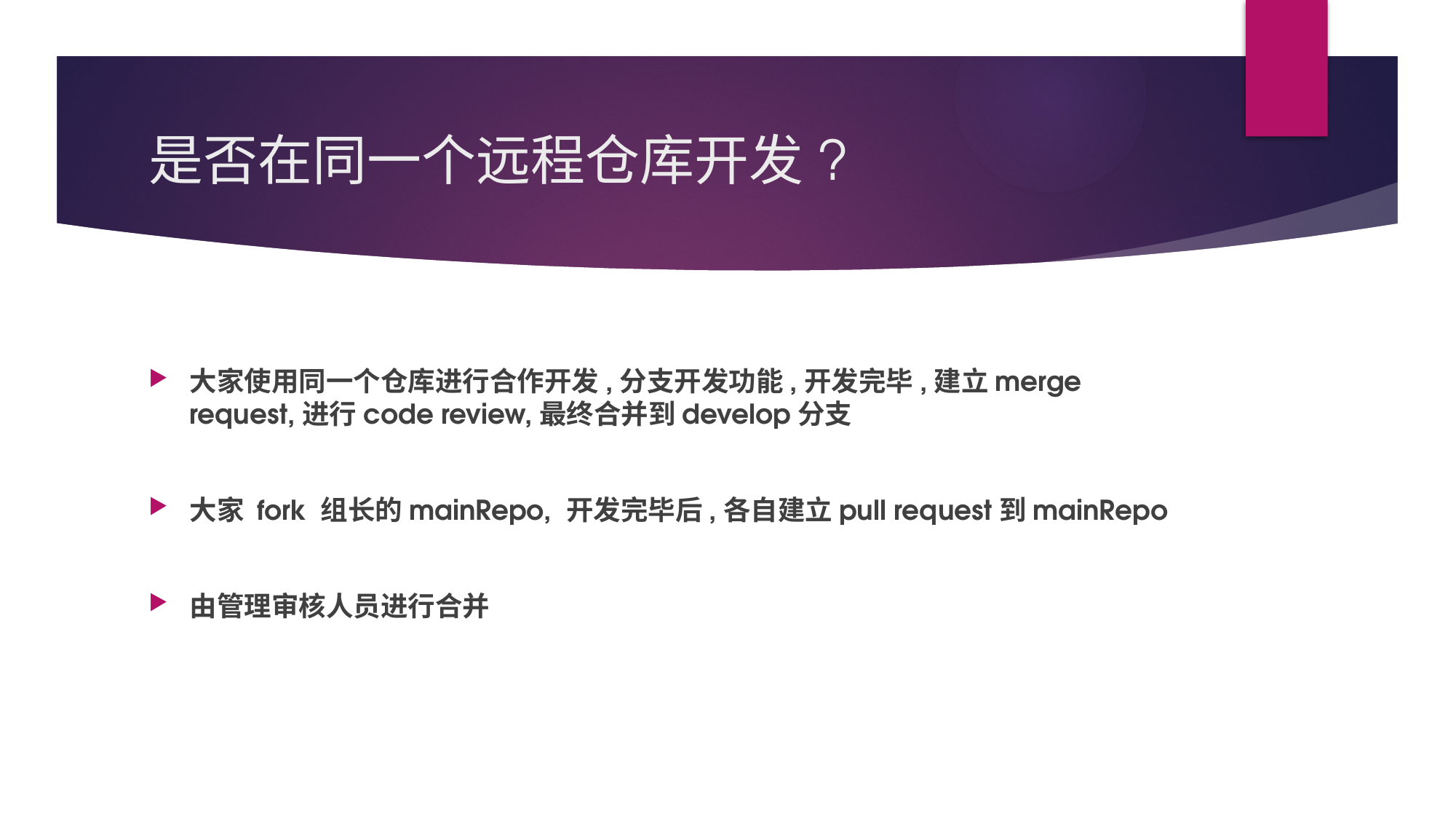

# 是否在同一个远程仓库开发?

大家使用同一个仓库进行合作开发,分支开发功能,开发完毕,建立merge request,进行code review,最终合并到develop分支

大家 fork 组长的mainRepo, 开发完毕后,各自建立pull request到mainRepo

由管理审核人员进行合并